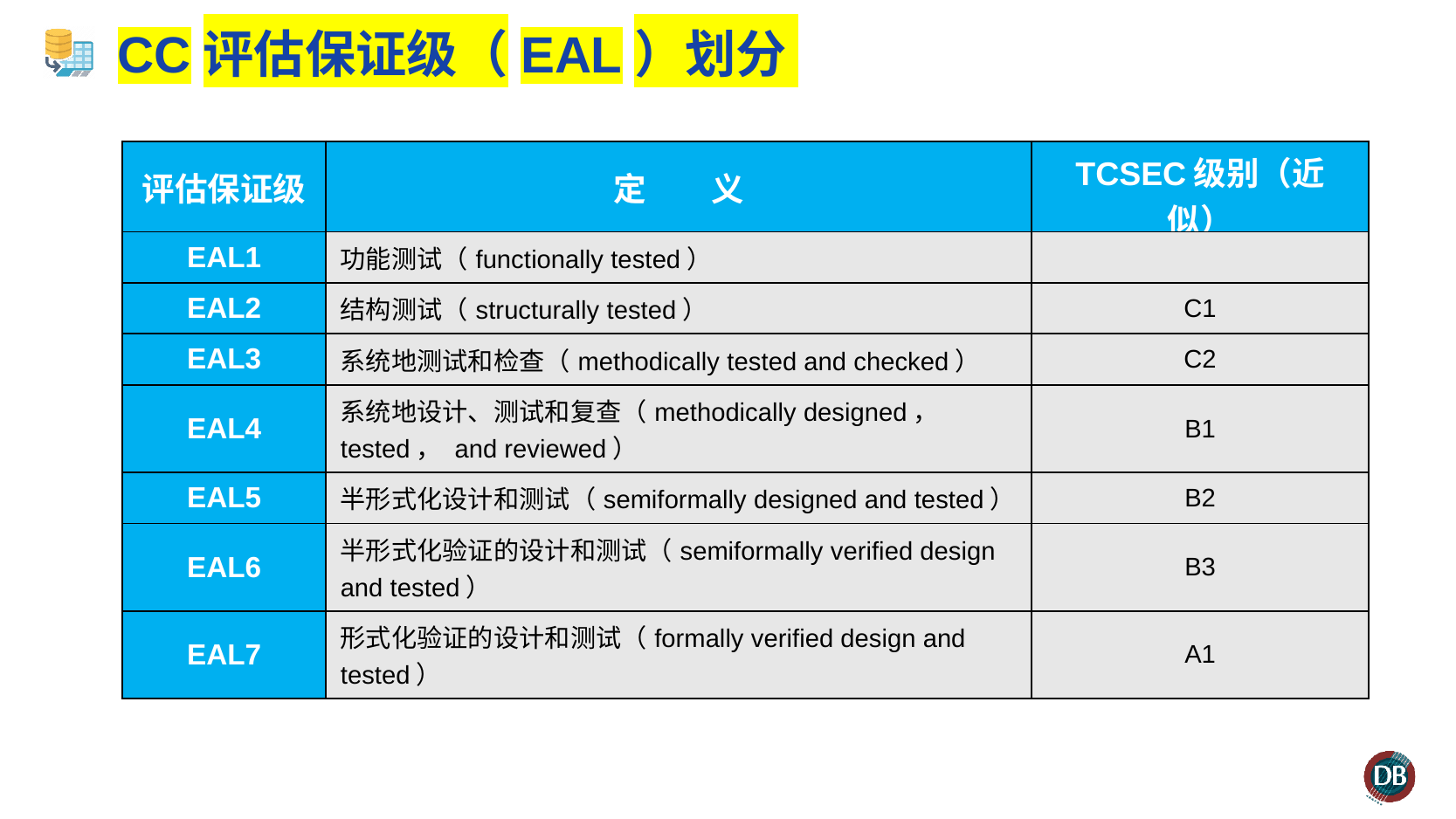

# CC评估保证级（EAL）划分
| 评估保证级 | 定　　义 | TCSEC级别（近似） |
| --- | --- | --- |
| EAL1 | 功能测试（functionally tested） |  |
| EAL2 | 结构测试（structurally tested） | C1 |
| EAL3 | 系统地测试和检查（methodically tested and checked） | C2 |
| EAL4 | 系统地设计、测试和复查（methodically designed， tested， and reviewed） | B1 |
| EAL5 | 半形式化设计和测试（semiformally designed and tested） | B2 |
| EAL6 | 半形式化验证的设计和测试（semiformally verified design and tested） | B3 |
| EAL7 | 形式化验证的设计和测试（formally verified design and tested） | A1 |